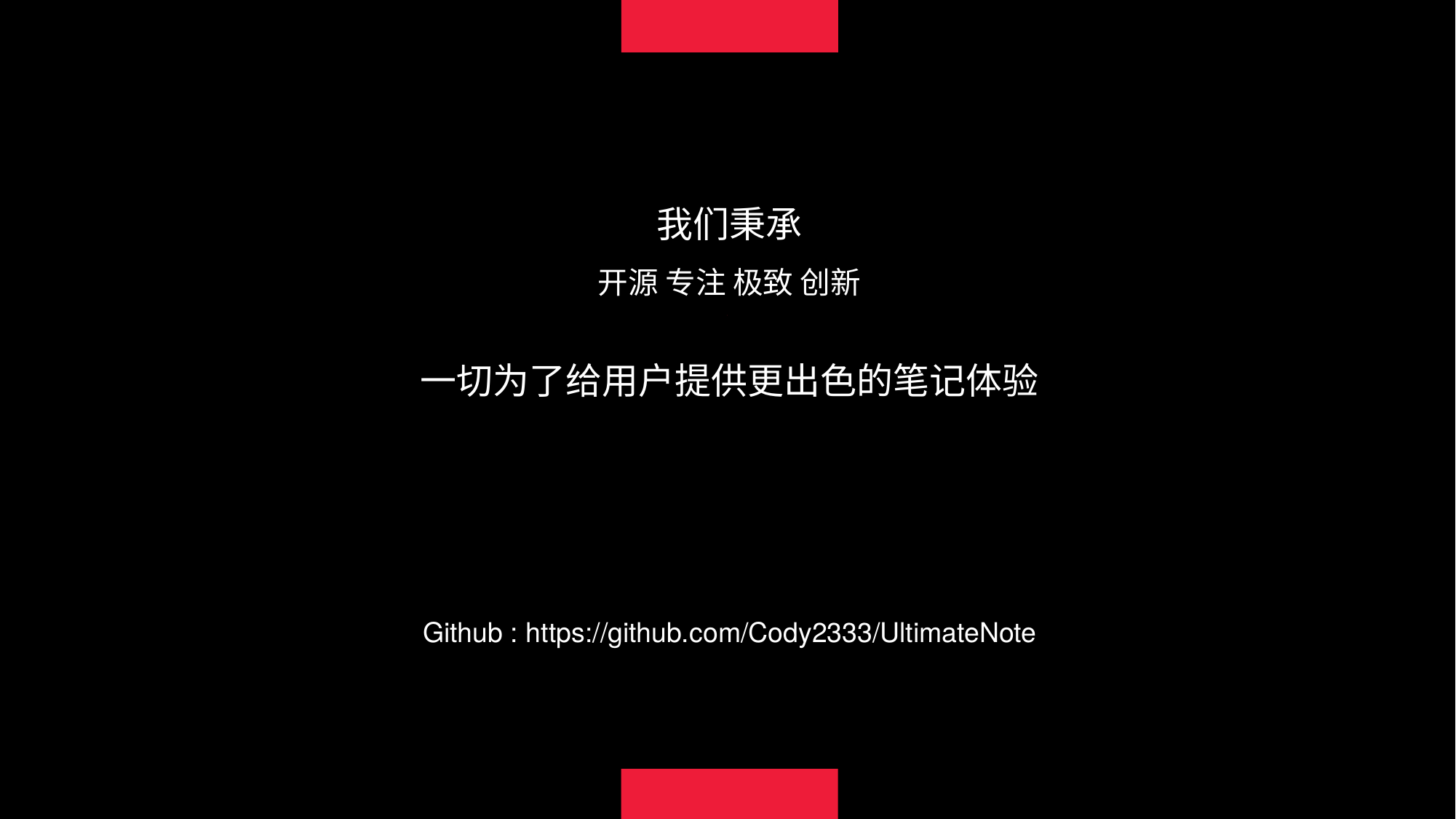

我们秉承
开源 专注 极致 创新

一切为了给用户提供更出色的笔记体验

Github : https://github.com/Cody2333/UltimateNote